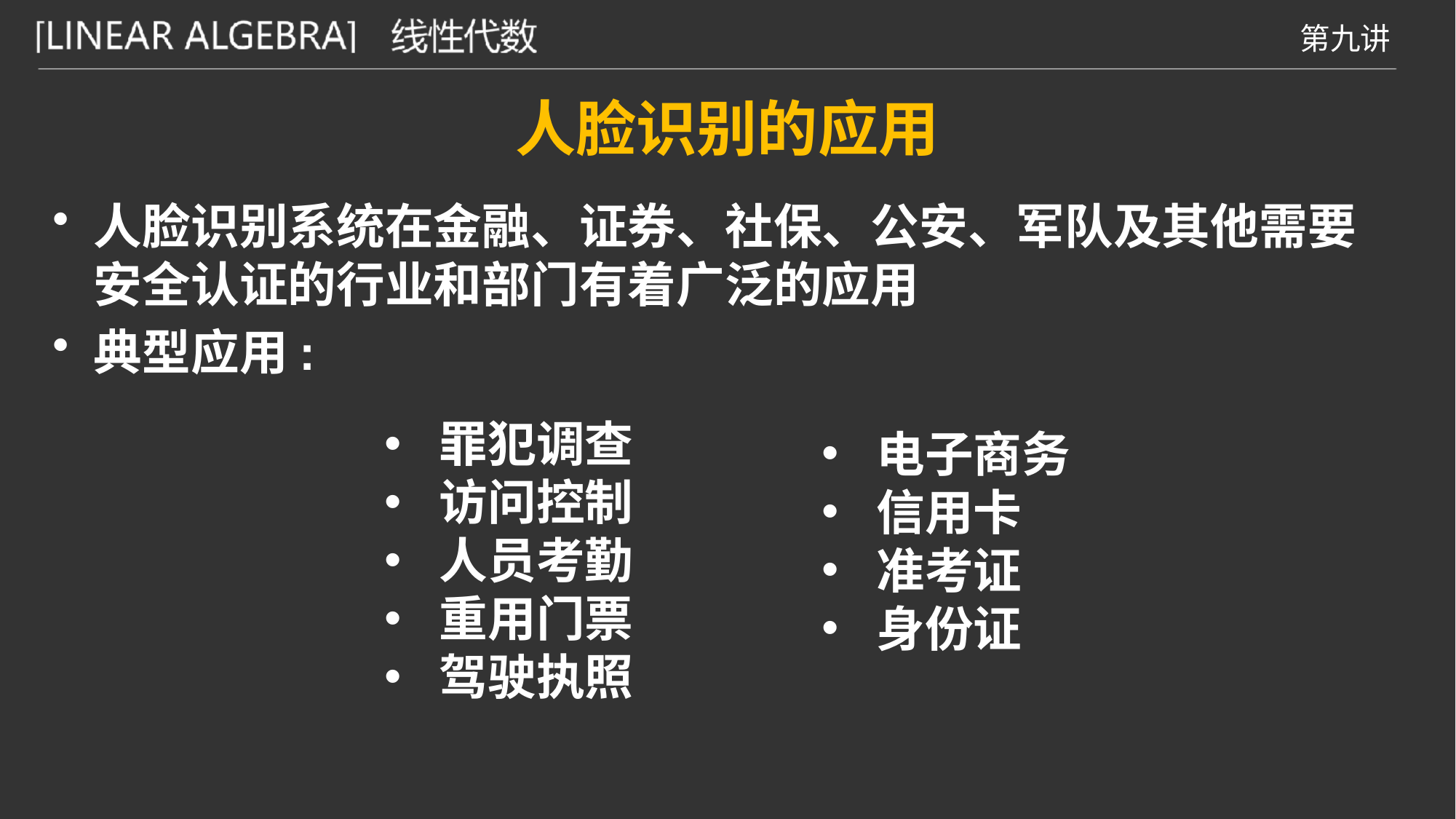

人脸识别的应用
人脸识别系统在金融、证券、社保、公安、军队及其他需要安全认证的行业和部门有着广泛的应用
典型应用:
罪犯调查
访问控制
人员考勤
重用门票
驾驶执照
电子商务
信用卡
准考证
身份证